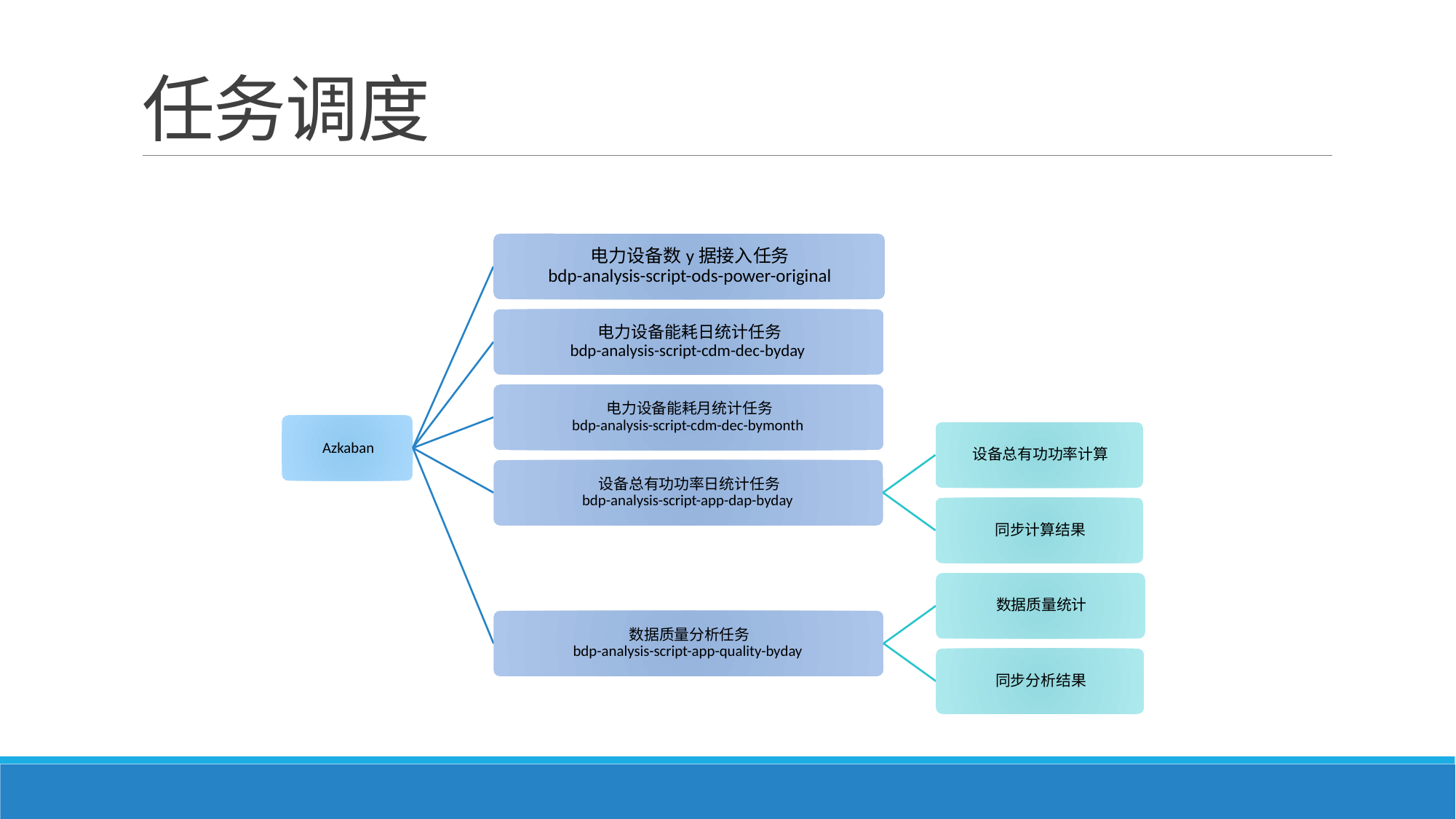

# 任务调度
Azkaban

电力设备数y据接入任务
bdp-analysis-script-ods-power-original

电力设备能耗日统计任务
bdp-analysis-script-cdm-dec-byday

电力设备能耗月统计任务
bdp-analysis-script-cdm-dec-bymonth

设备总有功功率日统计任务
bdp-analysis-script-app-dap-byday

设备总有功功率计算

同步计算结果

数据质量分析任务
bdp-analysis-script-app-quality-byday

数据质量统计

同步分析结果